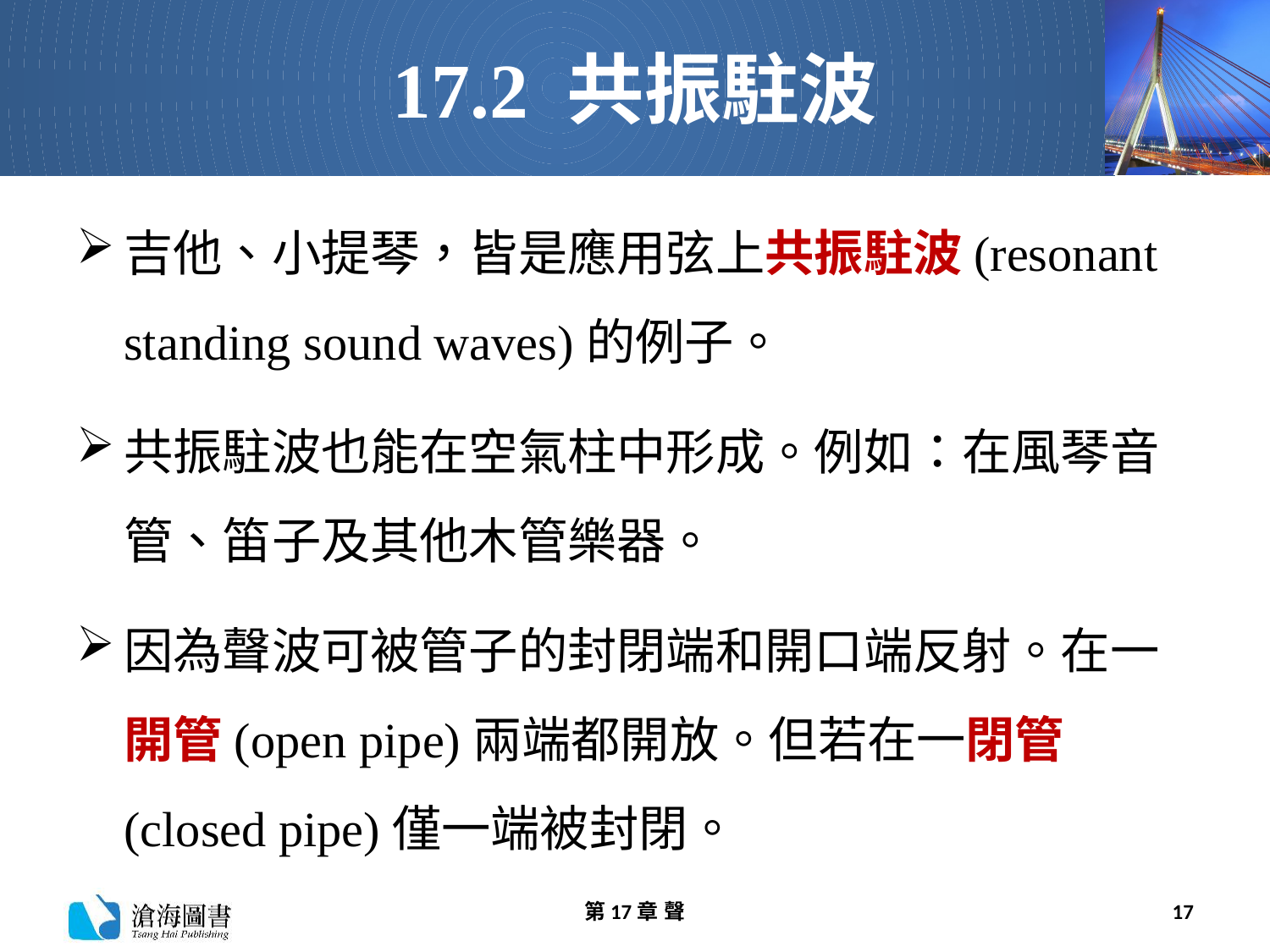

# 17.2 共振駐波
吉他、小提琴，皆是應用弦上共振駐波(resonant standing sound waves)的例子。
共振駐波也能在空氣柱中形成。例如：在風琴音管、笛子及其他木管樂器。
因為聲波可被管子的封閉端和開口端反射。在一開管(open pipe)兩端都開放。但若在一閉管(closed pipe)僅一端被封閉。
第17章 聲
17